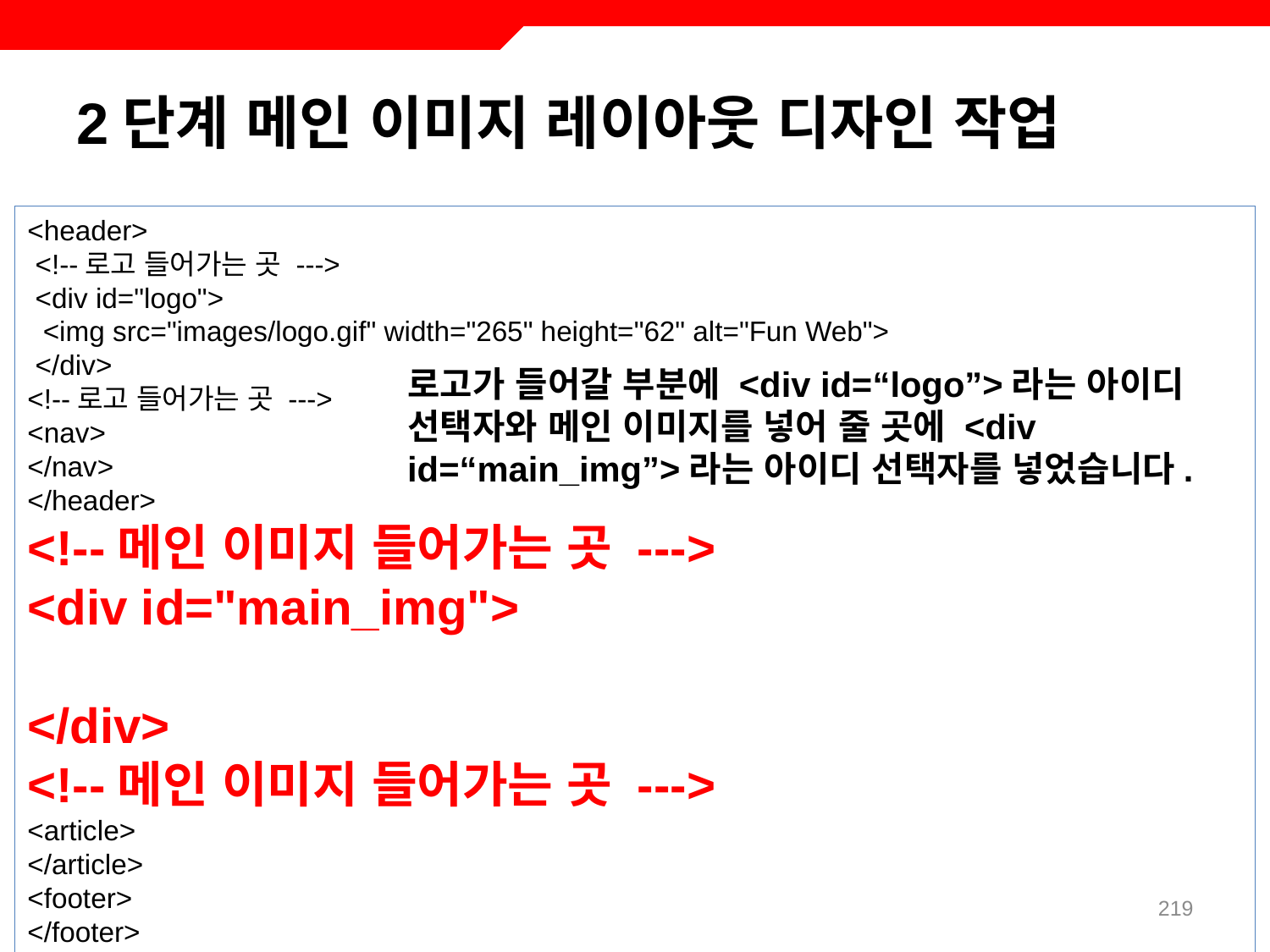

# 2단계 메인 이미지 레이아웃 디자인 작업
<header>
 <!--로고 들어가는 곳 --->
 <div id="logo">
  <img src="images/logo.gif" width="265" height="62" alt="Fun Web">
 </div>
<!--로고 들어가는 곳 --->
<nav>
</nav>
</header>
<!--메인 이미지 들어가는 곳 --->
<div id="main_img">

</div>
<!--메인 이미지 들어가는 곳 --->
<article>
</article>
<footer>
</footer>
로고가 들어갈 부분에 <div id=“logo”>라는 아이디 선택자와 메인 이미지를 넣어 줄 곳에 <div id=“main_img”>라는 아이디 선택자를 넣었습니다.
219